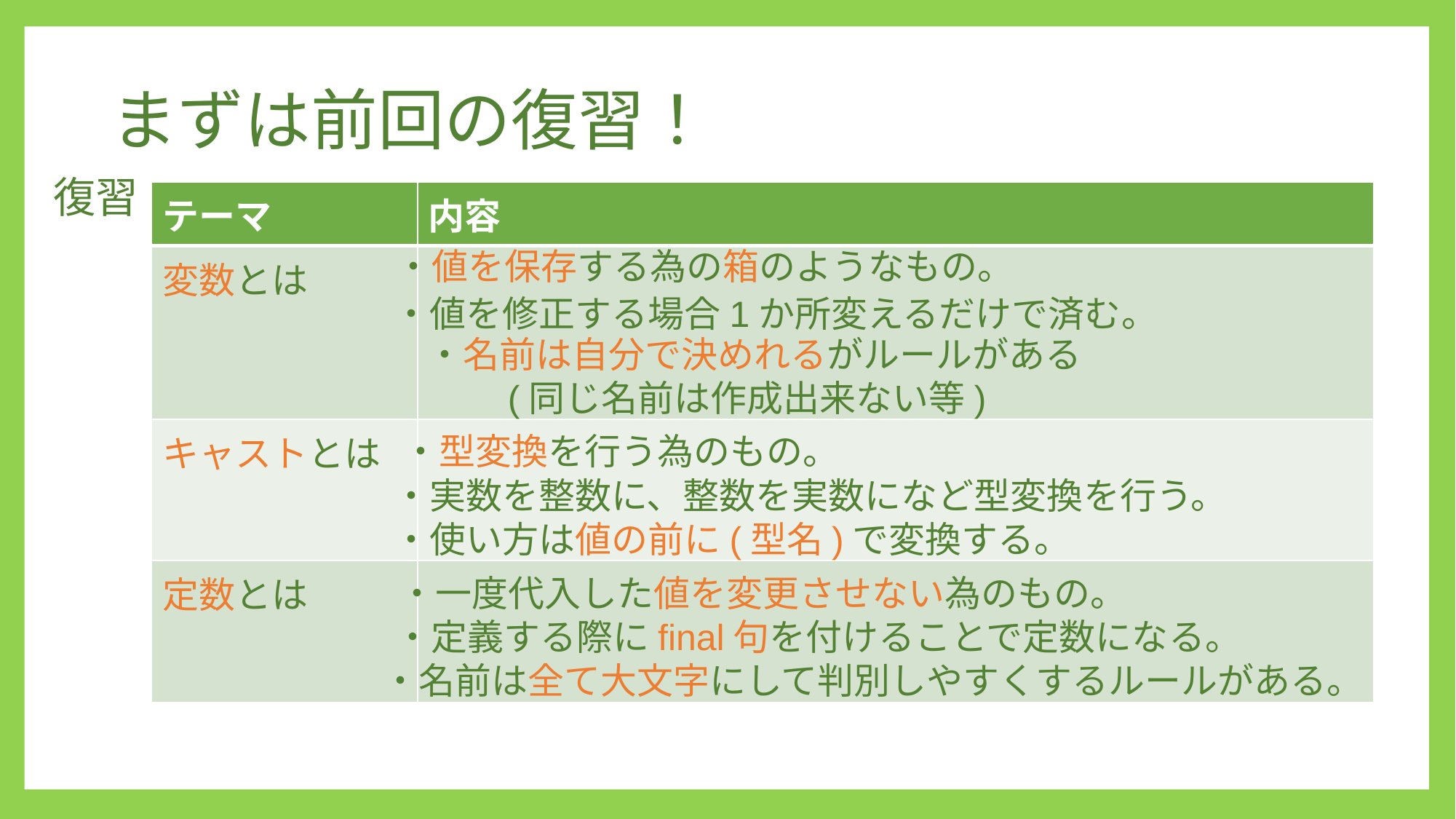

# まずは前回の復習！
復習
| テーマ | 内容 |
| --- | --- |
| 変数とは |  |
| キャストとは |  |
| 定数とは |  |
・値を保存する為の箱のようなもの。
・値を修正する場合1か所変えるだけで済む。
・名前は自分で決めれるがルールがある
　　(同じ名前は作成出来ない等)
・型変換を行う為のもの。
・実数を整数に、整数を実数になど型変換を行う。
・使い方は値の前に(型名)で変換する。
・一度代入した値を変更させない為のもの。
・定義する際にfinal句を付けることで定数になる。
・名前は全て大文字にして判別しやすくするルールがある。